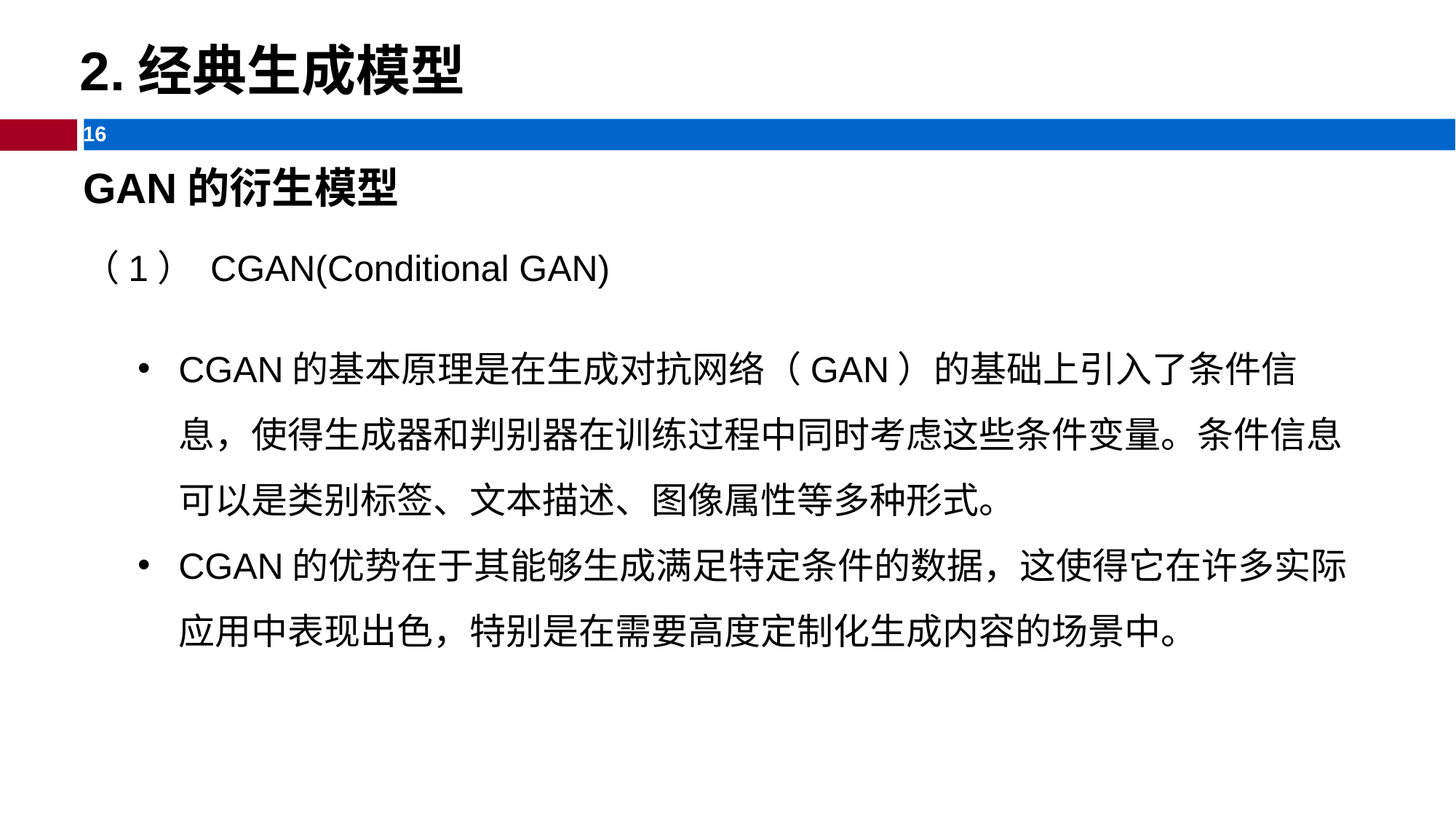

GAN的理论与实现模型
2.经典生成模型
GAN的衍生模型
（1） ‌CGAN(Conditional GAN)

CGAN的基本原理‌是在生成对抗网络（GAN）的基础上引入了条件信息，使得生成器和判别器在训练过程中同时考虑这些条件变量。条件信息可以是类别标签、文本描述、图像属性等多种形式‌。
CGAN的优势在于其能够生成满足特定条件的数据，这使得它在许多实际应用中表现出色，特别是在需要高度定制化生成内容的场景中‌。